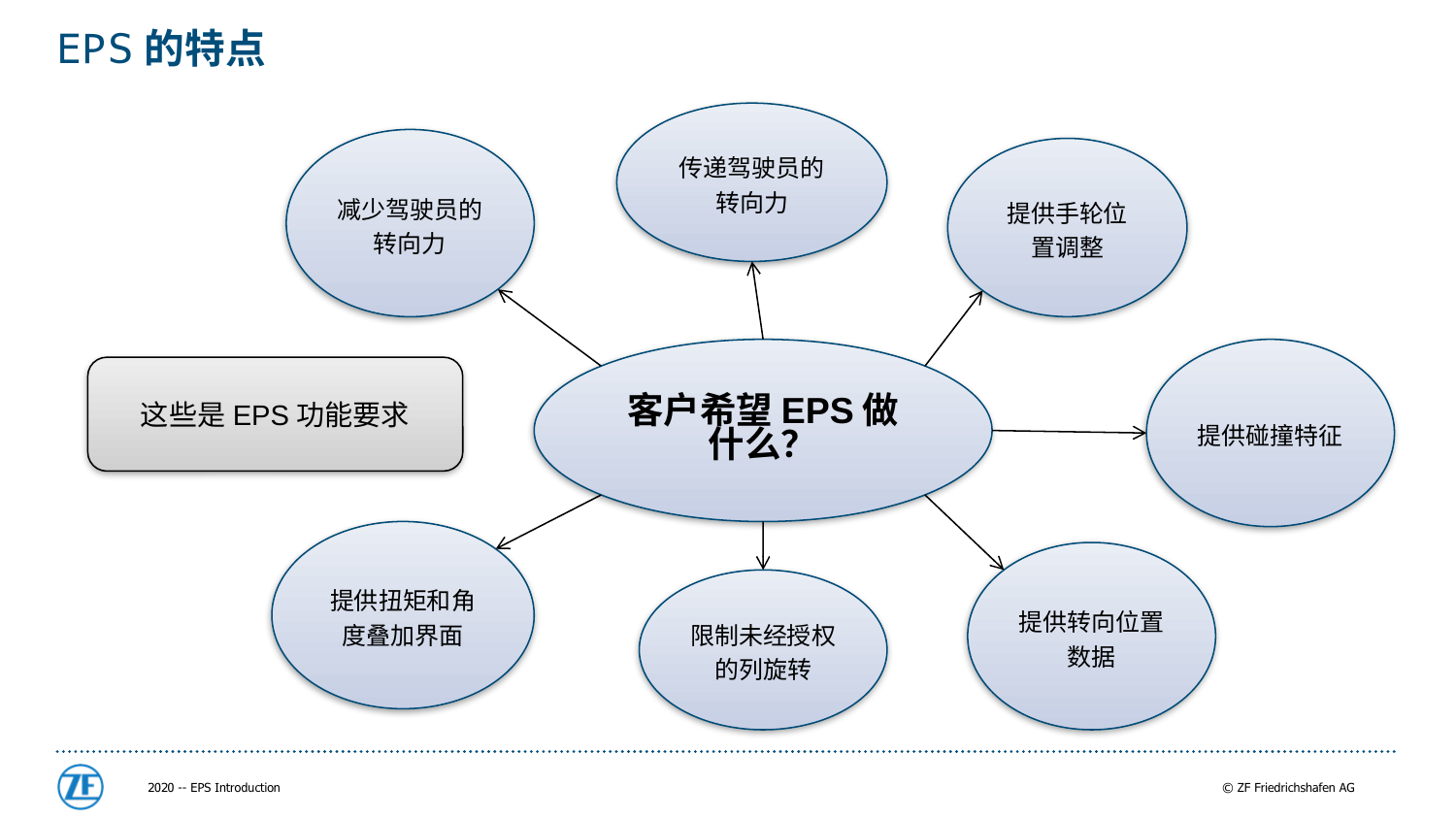

# EPS的特点
传递驾驶员的转向力
减少驾驶员的转向力
提供手轮位置调整
客户希望EPS做什么？
提供碰撞特征
这些是EPS功能要求
提供扭矩和角度叠加界面
提供转向位置数据
限制未经授权的列旋转
2020 -- EPS Introduction